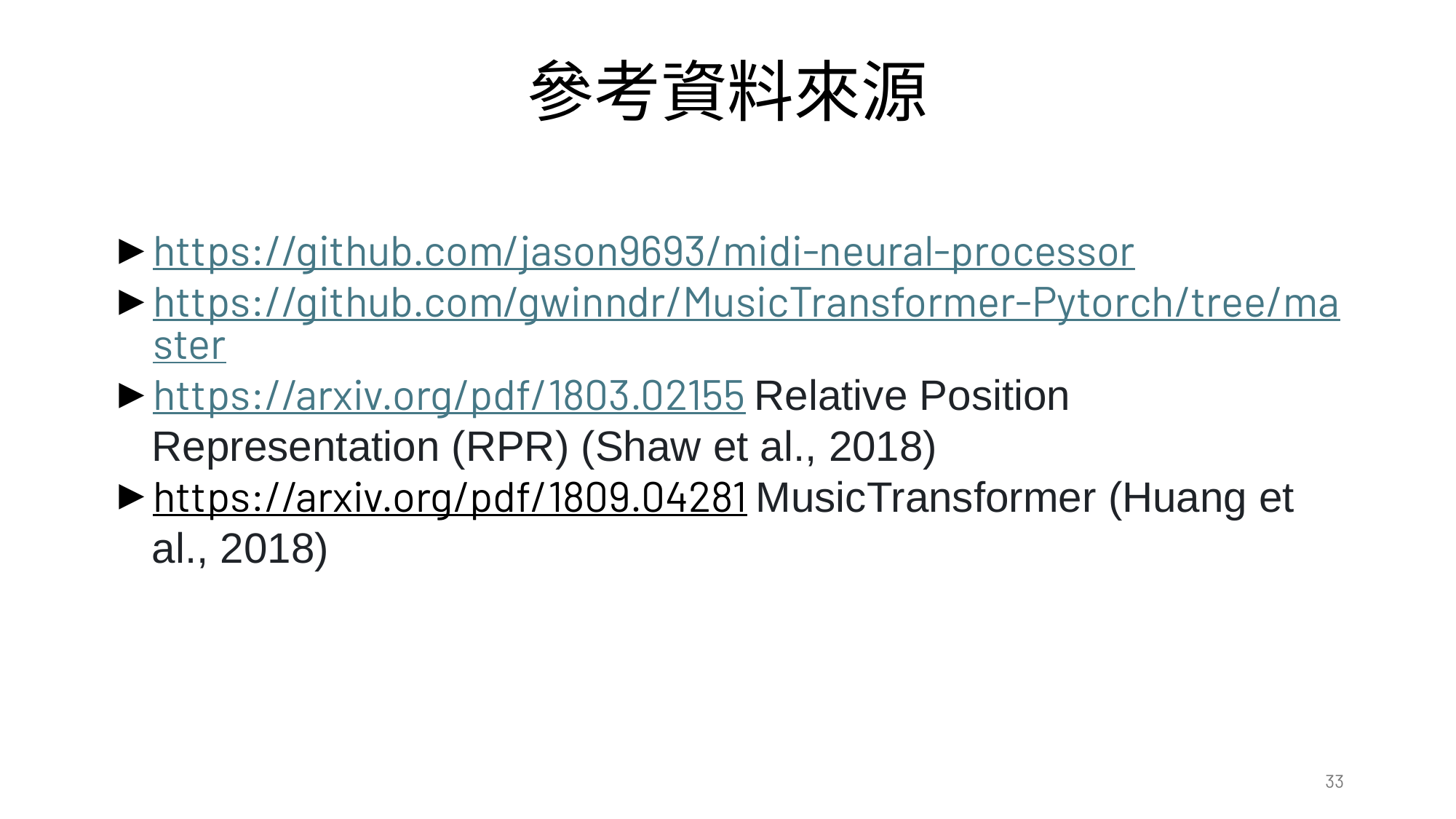

# 參考資料來源
https://github.com/jason9693/midi-neural-processor
https://github.com/gwinndr/MusicTransformer-Pytorch/tree/master
https://arxiv.org/pdf/1803.02155 Relative Position Representation (RPR) (Shaw et al., 2018)
https://arxiv.org/pdf/1809.04281 MusicTransformer (Huang et al., 2018)

33